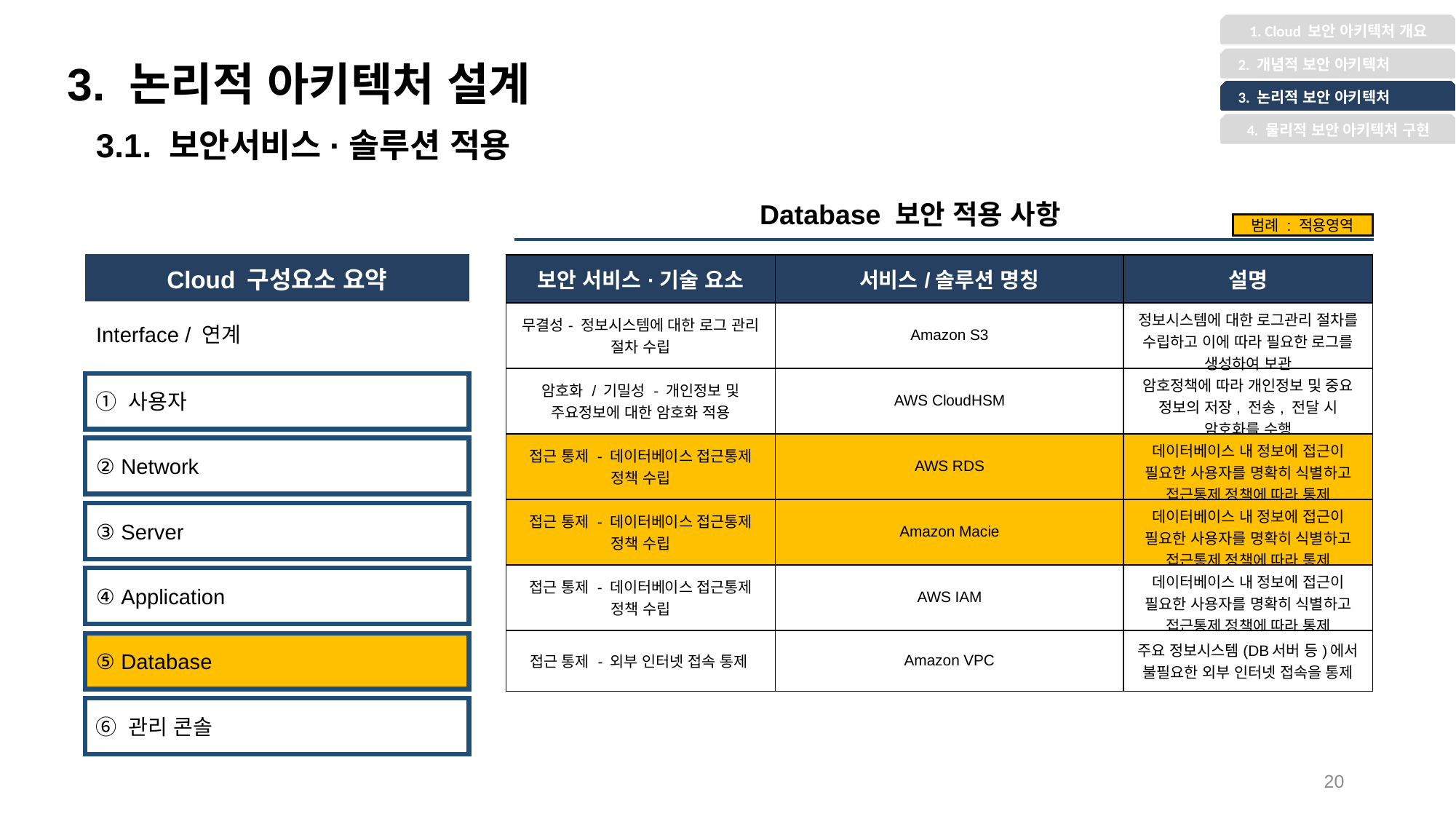

1. Cloud 보안 아키텍처 개요
3. 논리적 아키텍처 설계
 2. 개념적 보안 아키텍처
 3. 논리적 보안 아키텍처
4. 물리적 보안 아키텍처 구현
3.1. 보안서비스·솔루션 적용
Database 보안 적용 사항
범례 : 적용영역
| Cloud 구성요소 요약 |
| --- |
| Interface / 연계 |
| 보안 서비스·기술 요소 | 서비스/솔루션 명칭 | 설명 |
| --- | --- | --- |
| 무결성- 정보시스템에 대한 로그 관리 절차 수립 | Amazon S3 | 정보시스템에 대한 로그관리 절차를 수립하고 이에 따라 필요한 로그를 생성하여 보관 |
| 암호화 / 기밀성 - 개인정보 및 주요정보에 대한 암호화 적용 | AWS CloudHSM | 암호정책에 따라 개인정보 및 중요 정보의 저장, 전송, 전달 시 암호화를 수행 |
| 접근 통제 - 데이터베이스 접근통제 정책 수립 | AWS RDS | 데이터베이스 내 정보에 접근이 필요한 사용자를 명확히 식별하고 접근통제 정책에 따라 통제 |
| 접근 통제 - 데이터베이스 접근통제 정책 수립 | Amazon Macie | 데이터베이스 내 정보에 접근이 필요한 사용자를 명확히 식별하고 접근통제 정책에 따라 통제 |
| 접근 통제 - 데이터베이스 접근통제 정책 수립 | AWS IAM | 데이터베이스 내 정보에 접근이 필요한 사용자를 명확히 식별하고 접근통제 정책에 따라 통제 |
| 접근 통제 - 외부 인터넷 접속 통제 | Amazon VPC | 주요 정보시스템(DB서버 등)에서 불필요한 외부 인터넷 접속을 통제 |
① 사용자
② Network
③ Server
④ Application
⑤ Database
⑥ 관리 콘솔
20